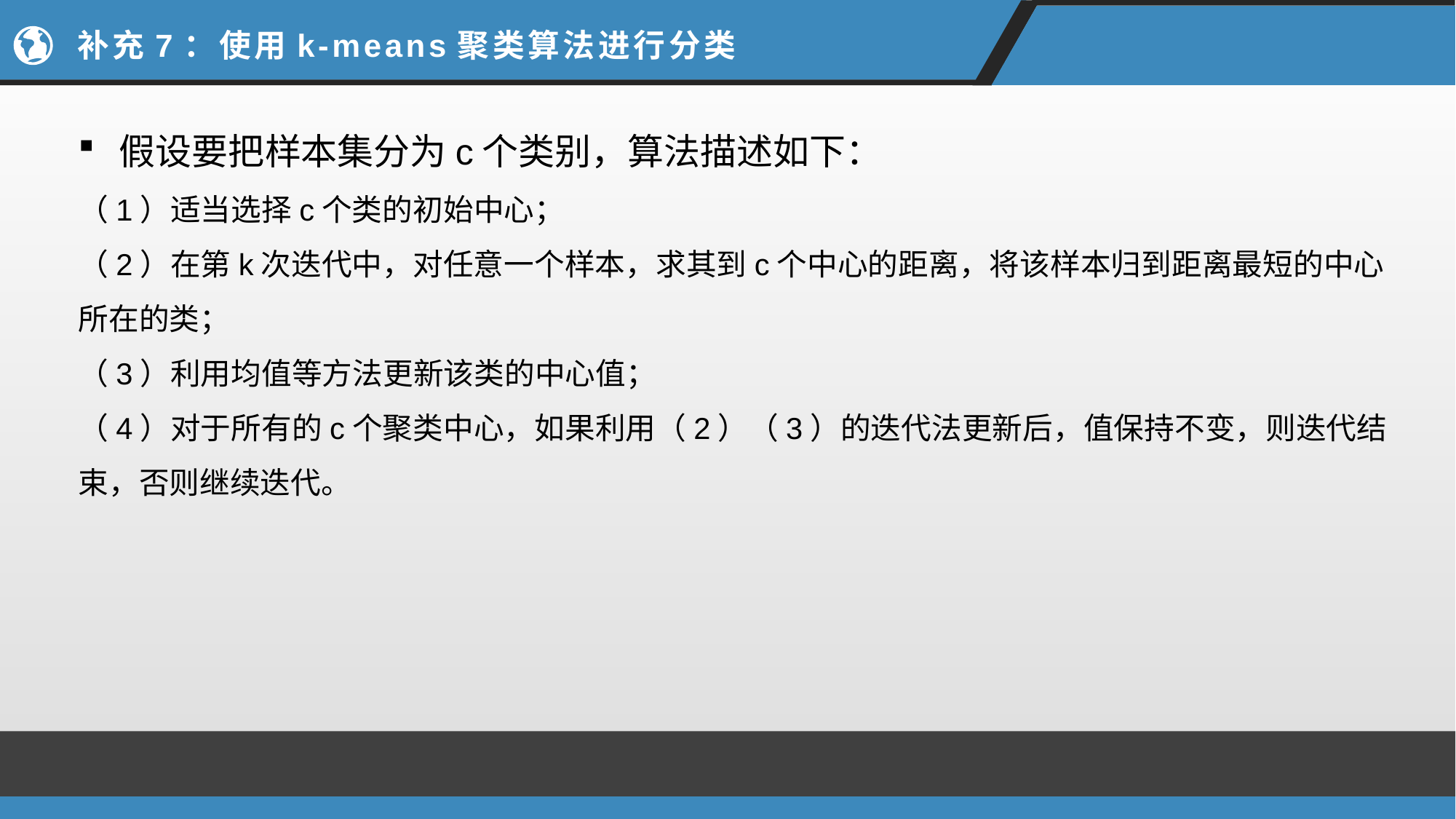

# 补充7：使用k-means聚类算法进行分类

假设要把样本集分为c个类别，算法描述如下：
（1）适当选择c个类的初始中心；
（2）在第k次迭代中，对任意一个样本，求其到c个中心的距离，将该样本归到距离最短的中心所在的类；
（3）利用均值等方法更新该类的中心值；
（4）对于所有的c个聚类中心，如果利用（2）（3）的迭代法更新后，值保持不变，则迭代结束，否则继续迭代。